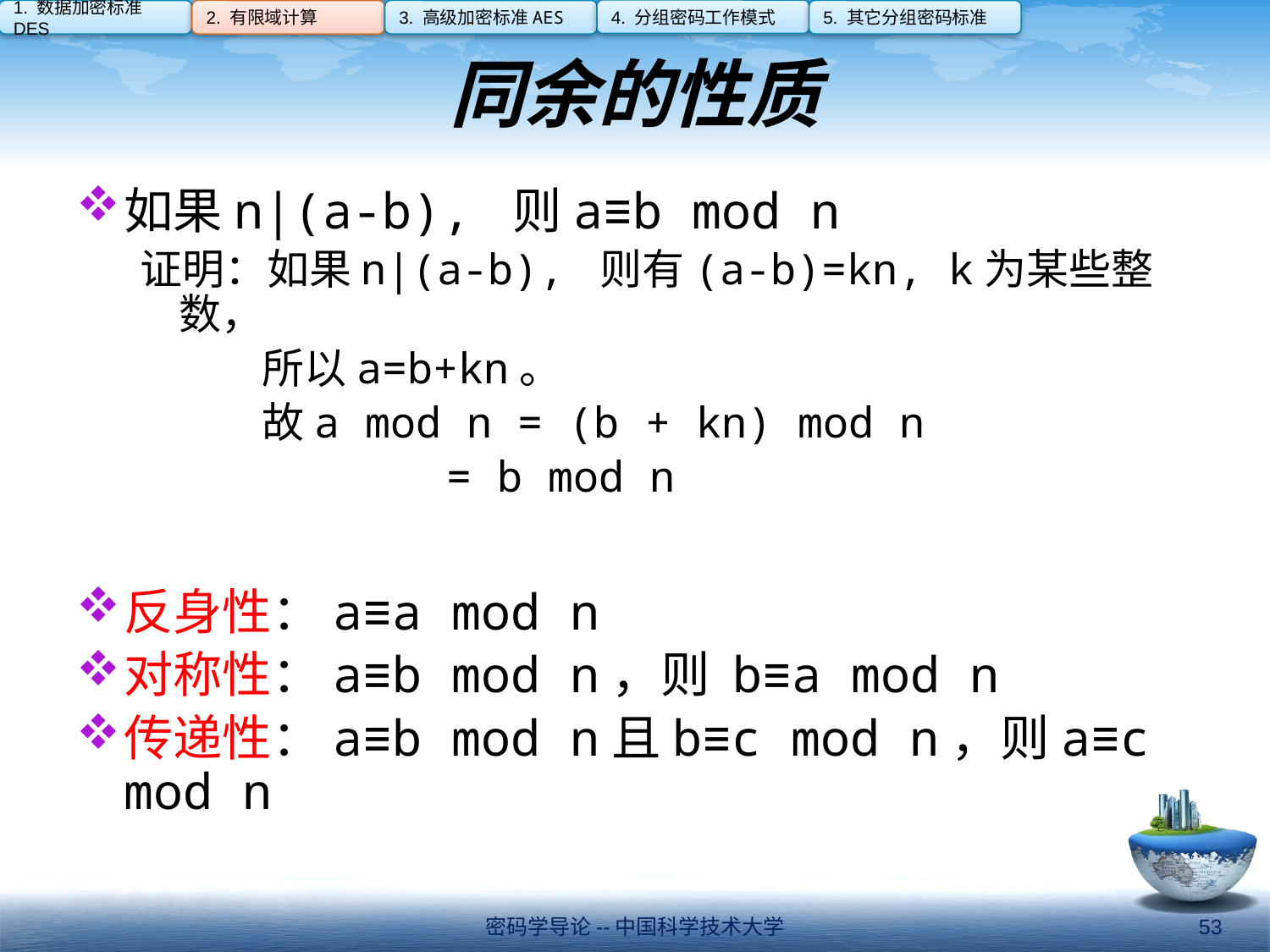

4. 分组密码工作模式
1. 数据加密标准DES
2. 有限域计算
3. 高级加密标准AES
5. 其它分组密码标准
# 同余的性质
如果n|(a-b), 则a≡b mod n
证明：如果n|(a-b), 则有(a-b)=kn, k为某些整数，
所以a=b+kn。
故a mod n = (b + kn) mod n
= b mod n

反身性：a≡a mod n
对称性：a≡b mod n，则 b≡a mod n
传递性：a≡b mod n且b≡c mod n，则a≡c mod n
密码学导论--中国科学技术大学
53